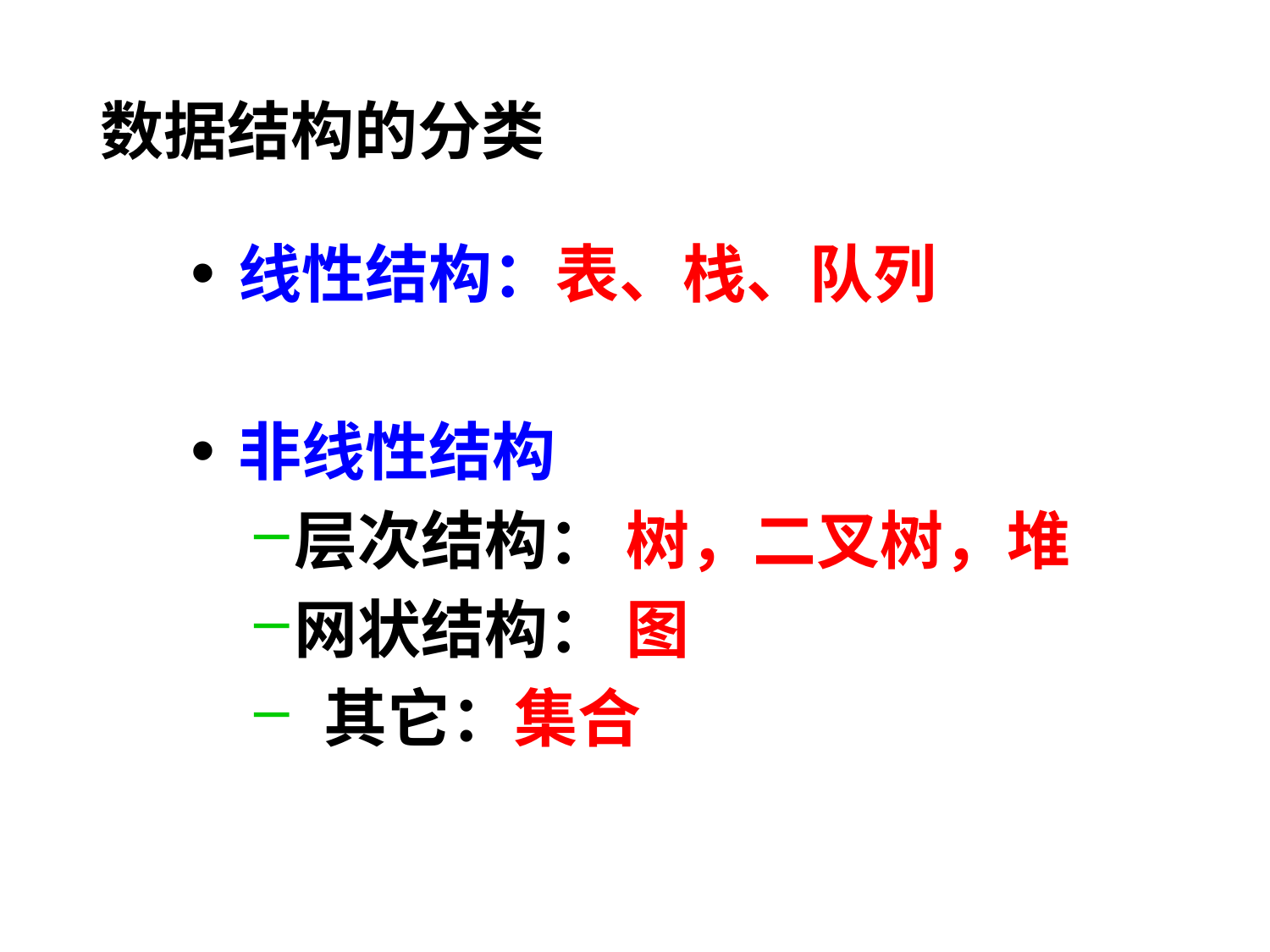

数据结构的分类
线性结构：表、栈、队列

非线性结构
层次结构： 树，二叉树，堆
网状结构： 图
 其它：集合